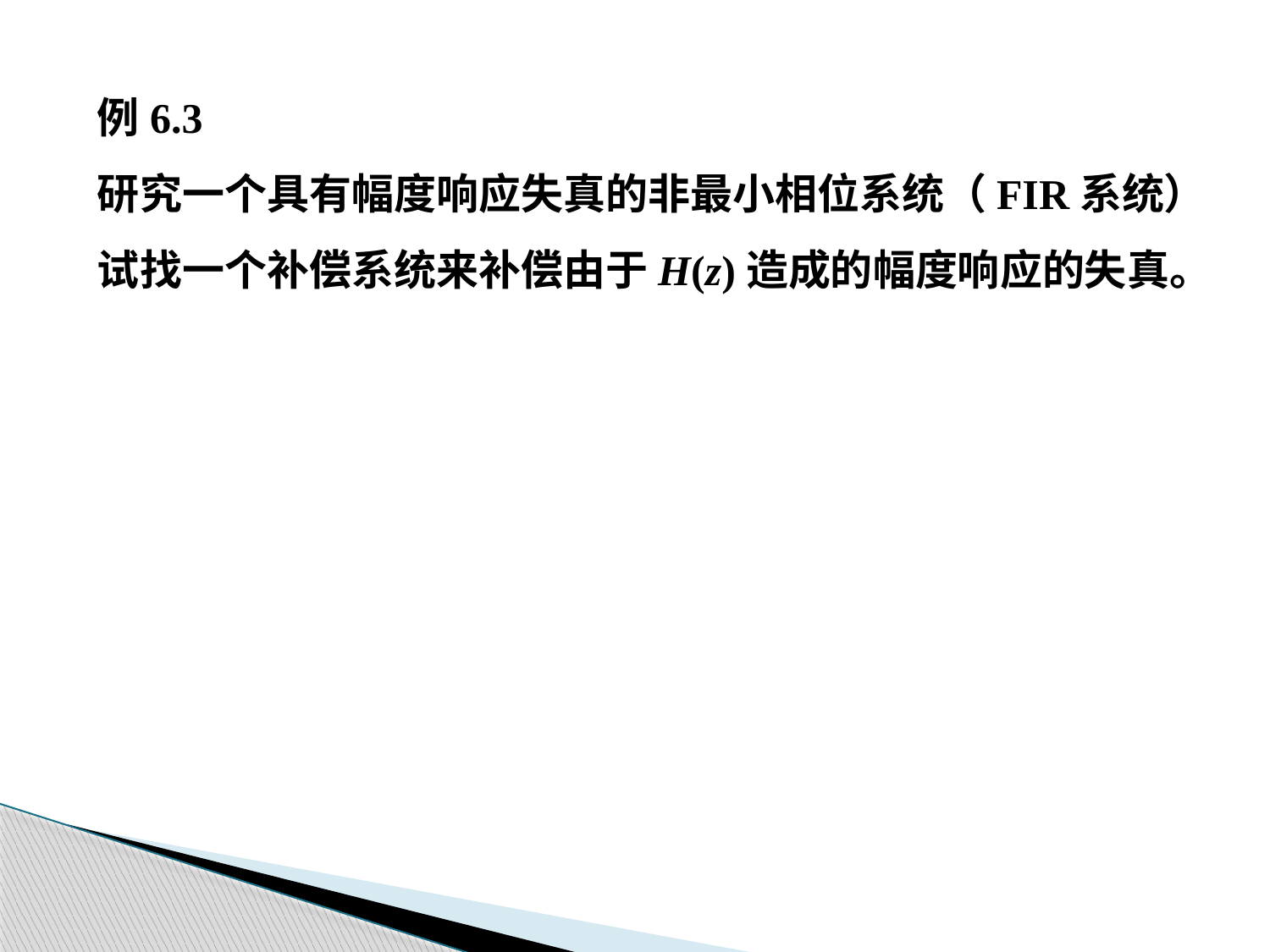

例6.3
研究一个具有幅度响应失真的非最小相位系统（FIR系统）
试找一个补偿系统来补偿由于H(z)造成的幅度响应的失真。